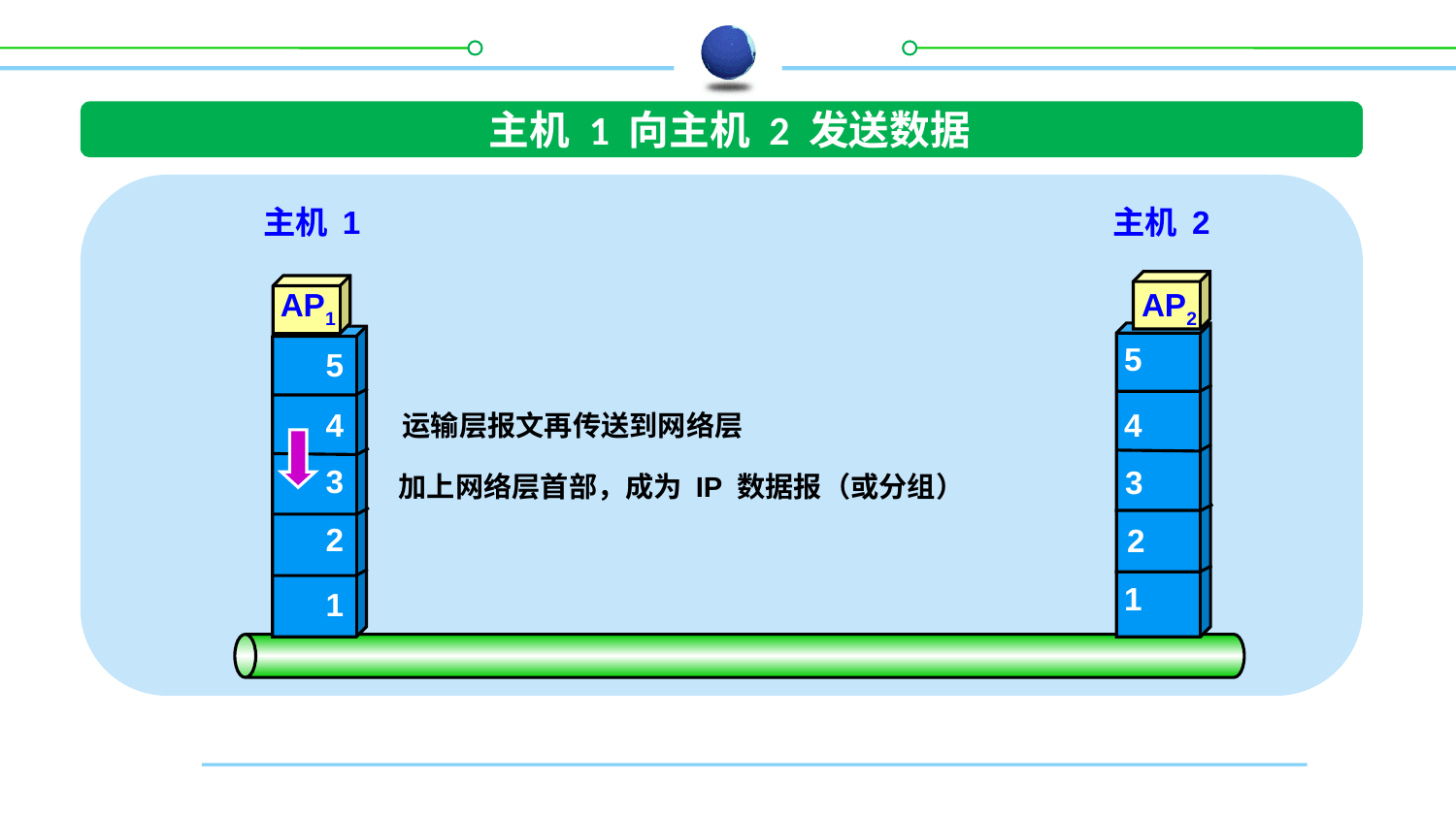

主机 1 向主机 2 发送数据

主机 1
主机 2

AP1
AP2

5
5

4
4
运输层报文再传送到网络层

3
3
加上网络层首部，成为 IP 数据报（或分组）

2
2

1
1